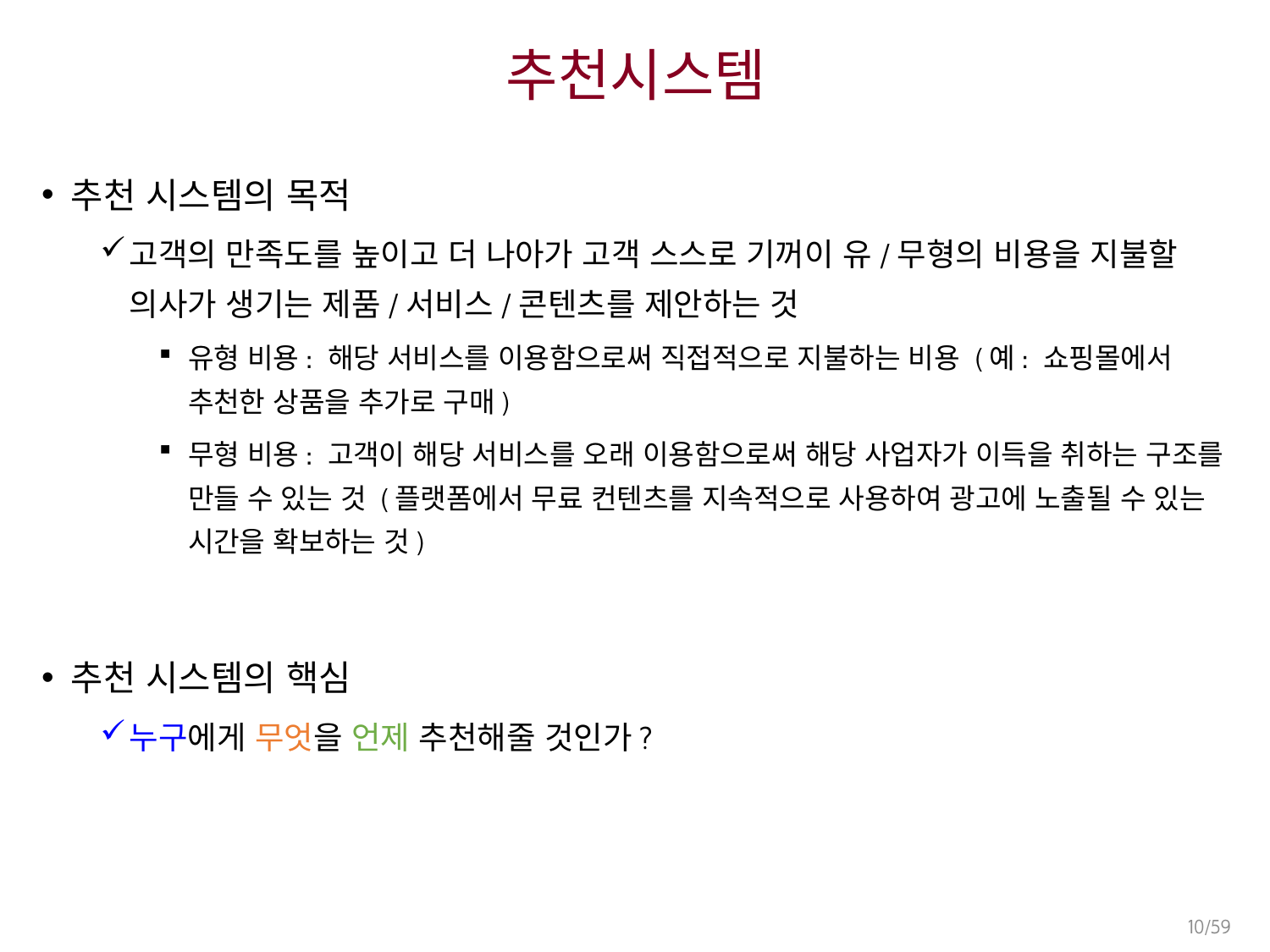

# 추천시스템
추천 시스템의 목적
고객의 만족도를 높이고 더 나아가 고객 스스로 기꺼이 유/무형의 비용을 지불할 의사가 생기는 제품/서비스/콘텐츠를 제안하는 것
유형 비용: 해당 서비스를 이용함으로써 직접적으로 지불하는 비용 (예: 쇼핑몰에서 추천한 상품을 추가로 구매)
무형 비용: 고객이 해당 서비스를 오래 이용함으로써 해당 사업자가 이득을 취하는 구조를 만들 수 있는 것 (플랫폼에서 무료 컨텐츠를 지속적으로 사용하여 광고에 노출될 수 있는 시간을 확보하는 것)

추천 시스템의 핵심
누구에게 무엇을 언제 추천해줄 것인가?
10/59